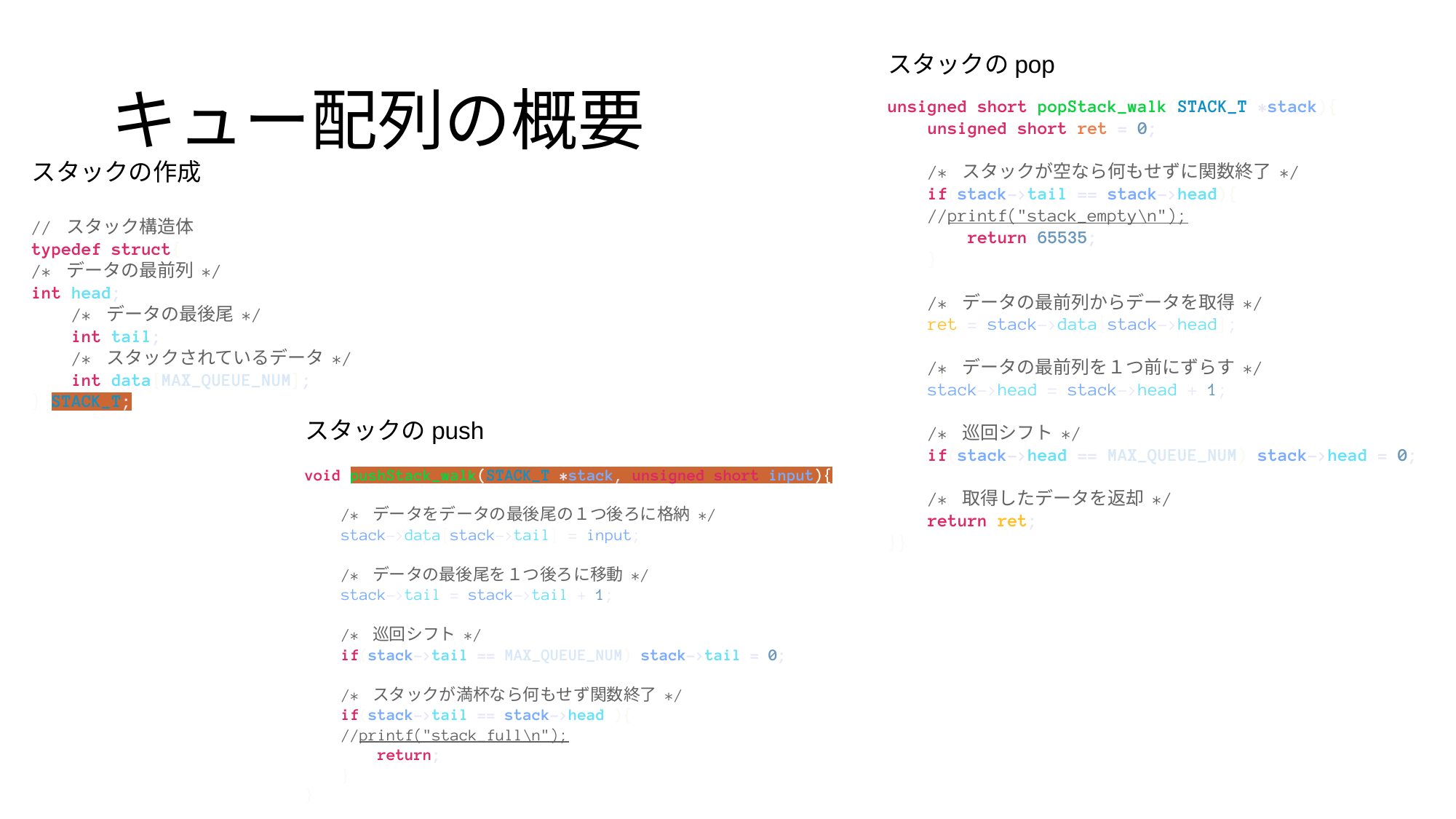

# キュー配列の概要
スタックのpop

unsigned short popStack_walk(STACK_T *stack){
    unsigned short ret = 0;

    /* スタックが空なら何もせずに関数終了 */
    if(stack->tail == stack->head){
    //printf("stack_empty\n");
        return 65535;
    }

    /* データの最前列からデータを取得 */
    ret = stack->data[stack->head];

    /* データの最前列を１つ前にずらす */
    stack->head = stack->head + 1;

    /* 巡回シフト */
    if(stack->head == MAX_QUEUE_NUM) stack->head = 0;

    /* 取得したデータを返却 */
    return ret;
}}
スタックの作成

// スタック構造体
typedef struct{
/* データの最前列 */
int head;
    /* データの最後尾 */
    int tail;
    /* スタックされているデータ */
    int data[MAX_QUEUE_NUM];
} STACK_T;
スタックのpush

void pushStack_walk(STACK_T *stack, unsigned short input){

    /* データをデータの最後尾の１つ後ろに格納 */
    stack->data[stack->tail] = input;

    /* データの最後尾を１つ後ろに移動 */
    stack->tail = stack->tail + 1;

    /* 巡回シフト */
    if(stack->tail == MAX_QUEUE_NUM) stack->tail = 0;

    /* スタックが満杯なら何もせず関数終了 */
    if(stack->tail == stack->head ){
    //printf("stack_full\n");
        return;
    }
}